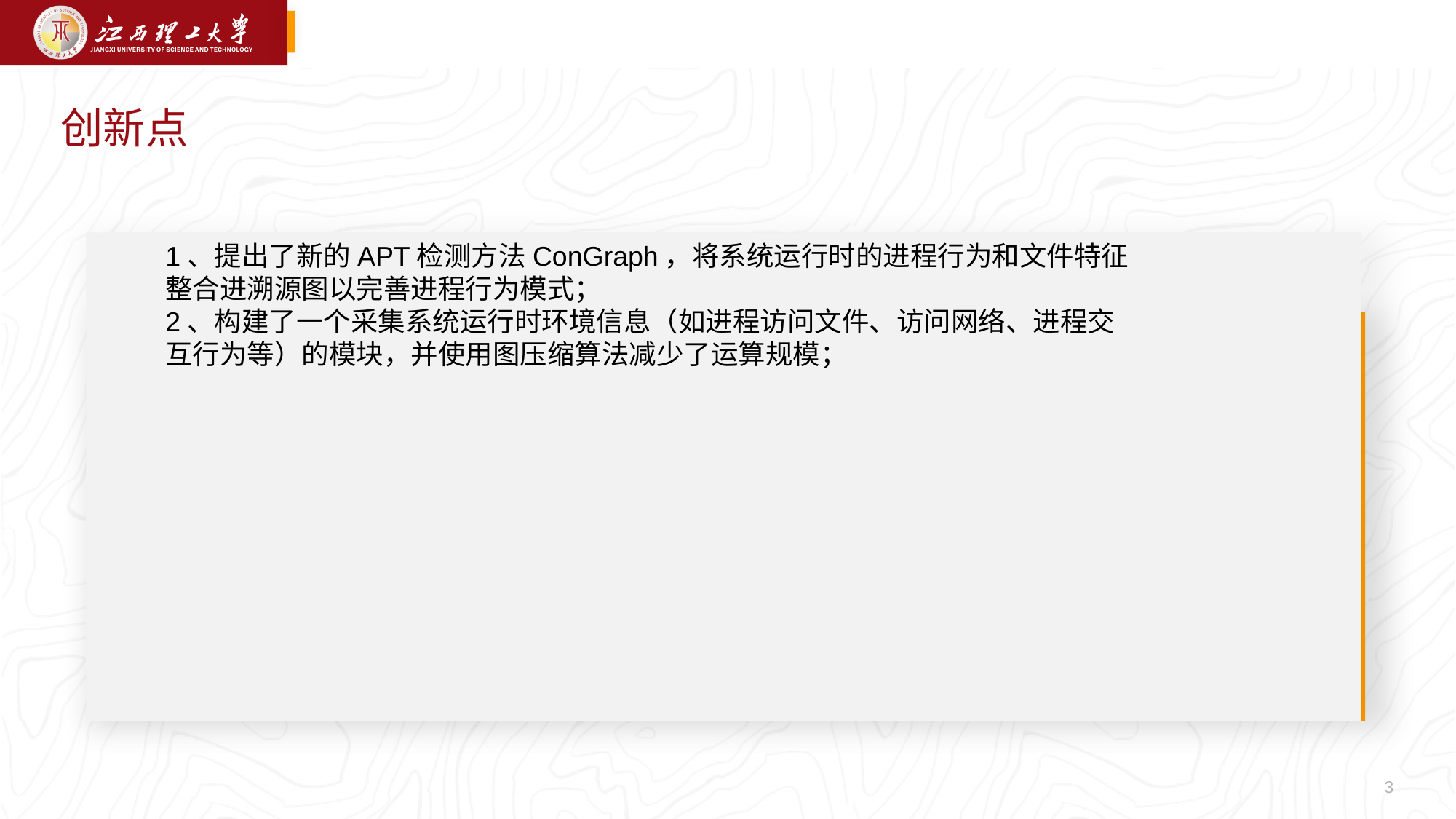

创新点

1、提出了新的APT检测方法ConGraph，将系统运行时的进程行为和文件特征整合进溯源图以完善进程行为模式；
2、构建了一个采集系统运行时环境信息（如进程访问文件、访问网络、进程交互行为等）的模块，并使用图压缩算法减少了运算规模；

   3